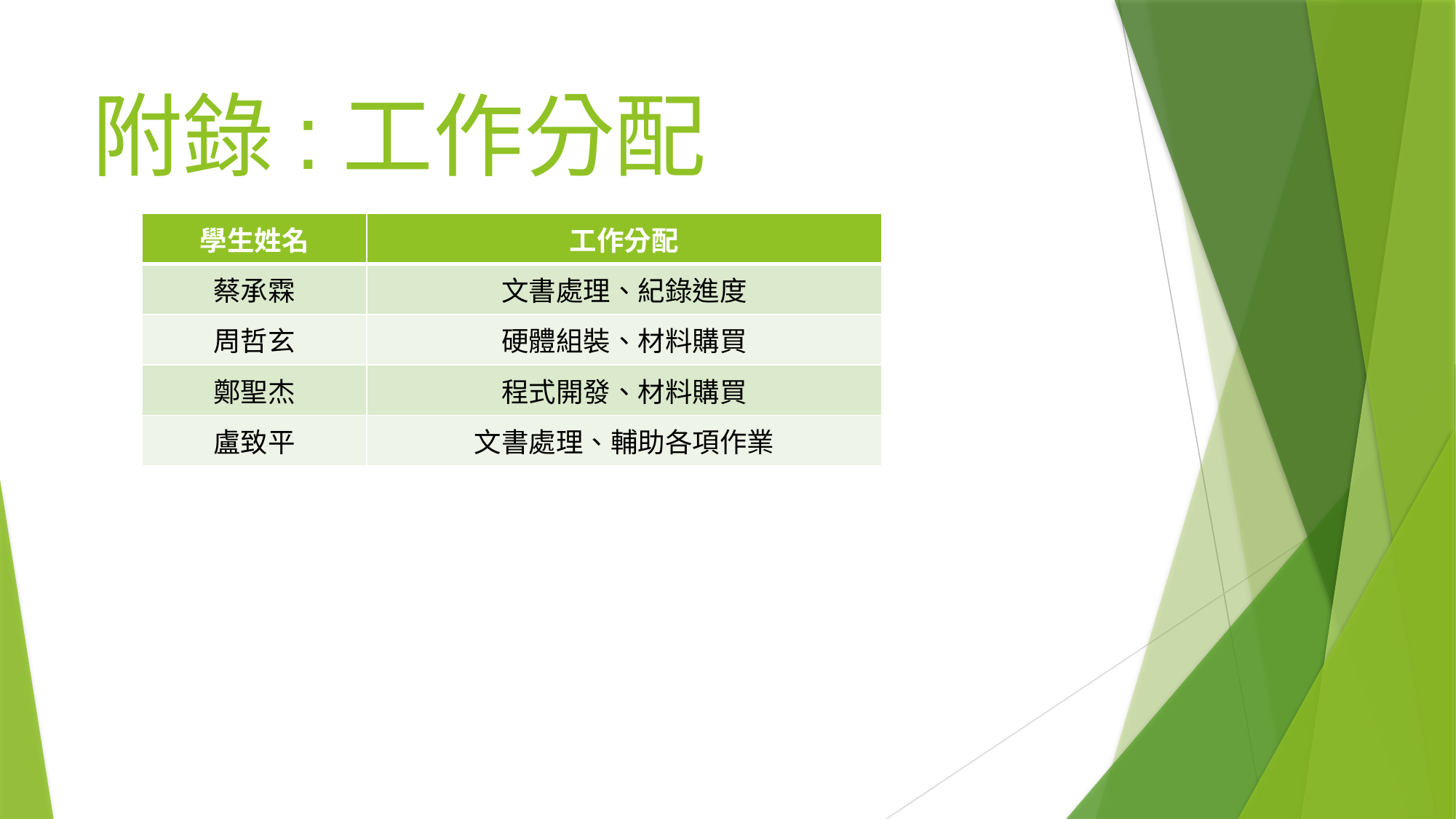

# 附錄:工作分配
| 學生姓名 | 工作分配 |
| --- | --- |
| 蔡承霖 | 文書處理、紀錄進度 |
| 周哲玄 | 硬體組裝、材料購買 |
| 鄭聖杰 | 程式開發、材料購買 |
| 盧致平 | 文書處理、輔助各項作業 |